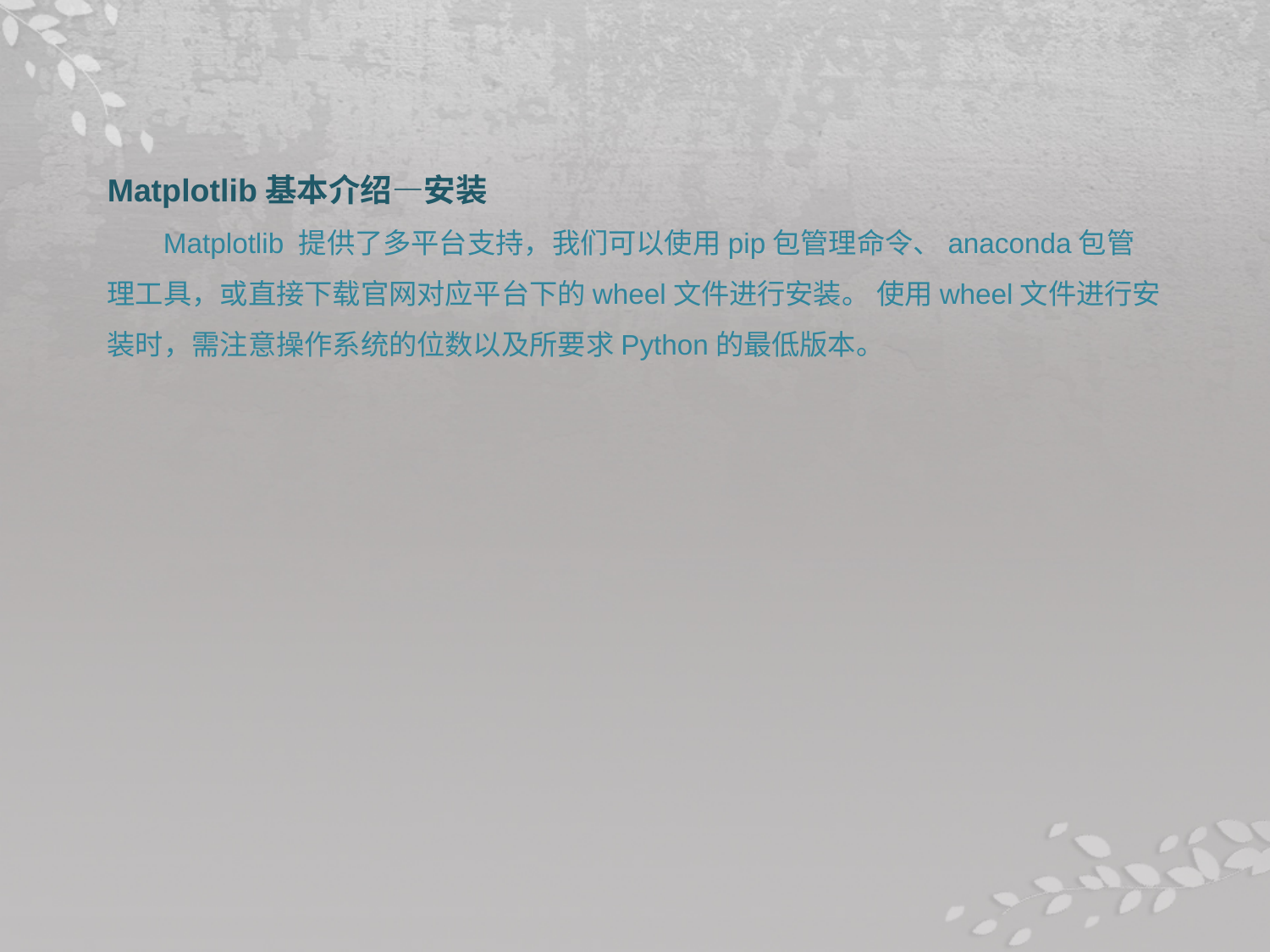

Matplotlib基本介绍—安装
Matplotlib 提供了多平台支持，我们可以使用pip包管理命令、anaconda包管理工具，或直接下载官网对应平台下的wheel文件进行安装。 使用wheel文件进行安装时，需注意操作系统的位数以及所要求Python的最低版本。